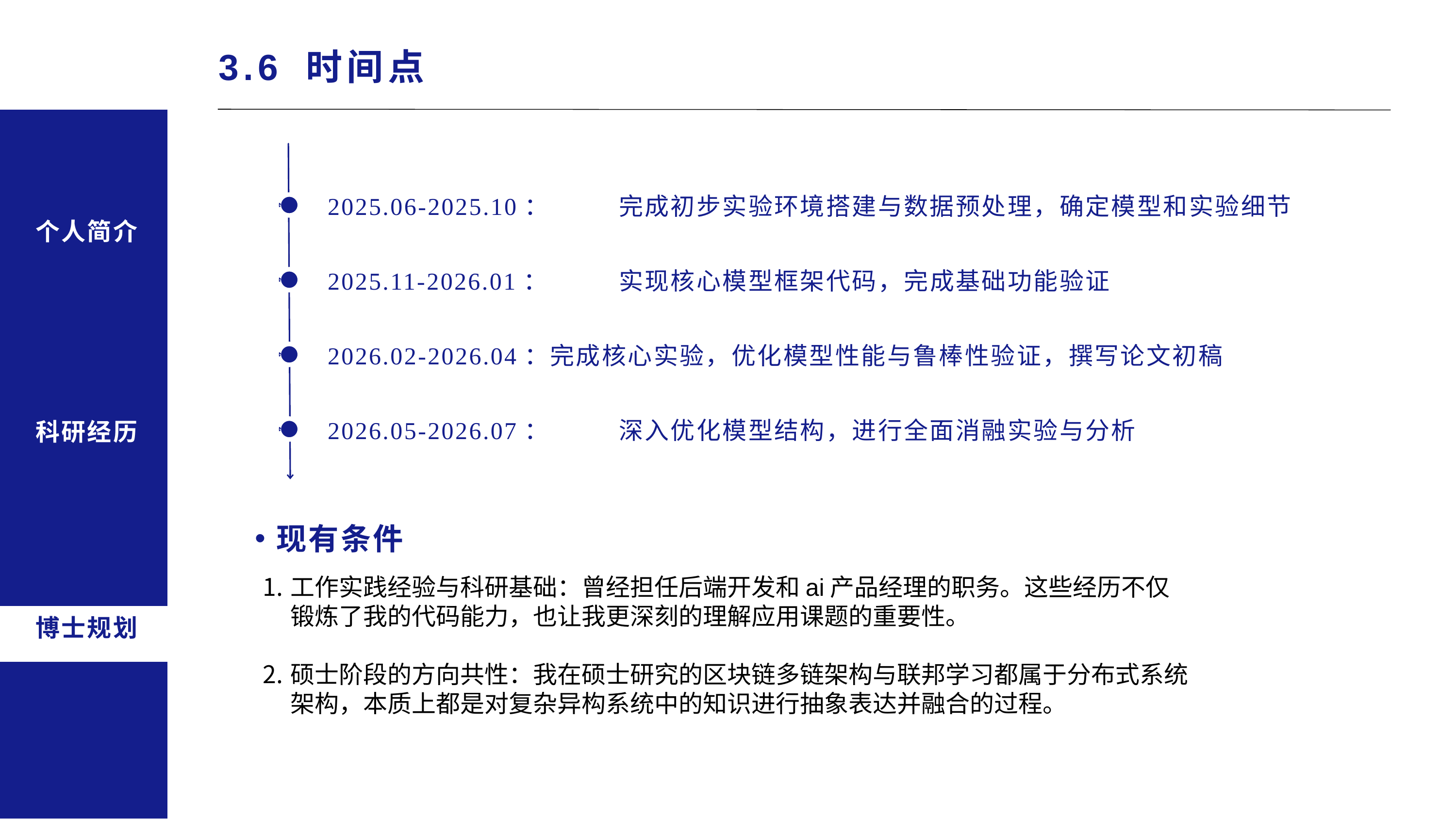

3.6 时间点

2025.06-2025.10：	完成初步实验环境搭建与数据预处理，确定模型和实验细节

个人简介

2025.11-2026.01：	实现核心模型框架代码，完成基础功能验证

2026.02-2026.04：完成核心实验，优化模型性能与鲁棒性验证，撰写论文初稿

科研经历

2026.05-2026.07：	深入优化模型结构，进行全面消融实验与分析

现有条件
工作实践经验与科研基础：曾经担任后端开发和ai产品经理的职务。这些经历不仅锻炼了我的代码能力，也让我更深刻的理解应用课题的重要性。

硕士阶段的方向共性：我在硕士研究的区块链多链架构与联邦学习都属于分布式系统架构，本质上都是对复杂异构系统中的知识进行抽象表达并融合的过程。

博士规划